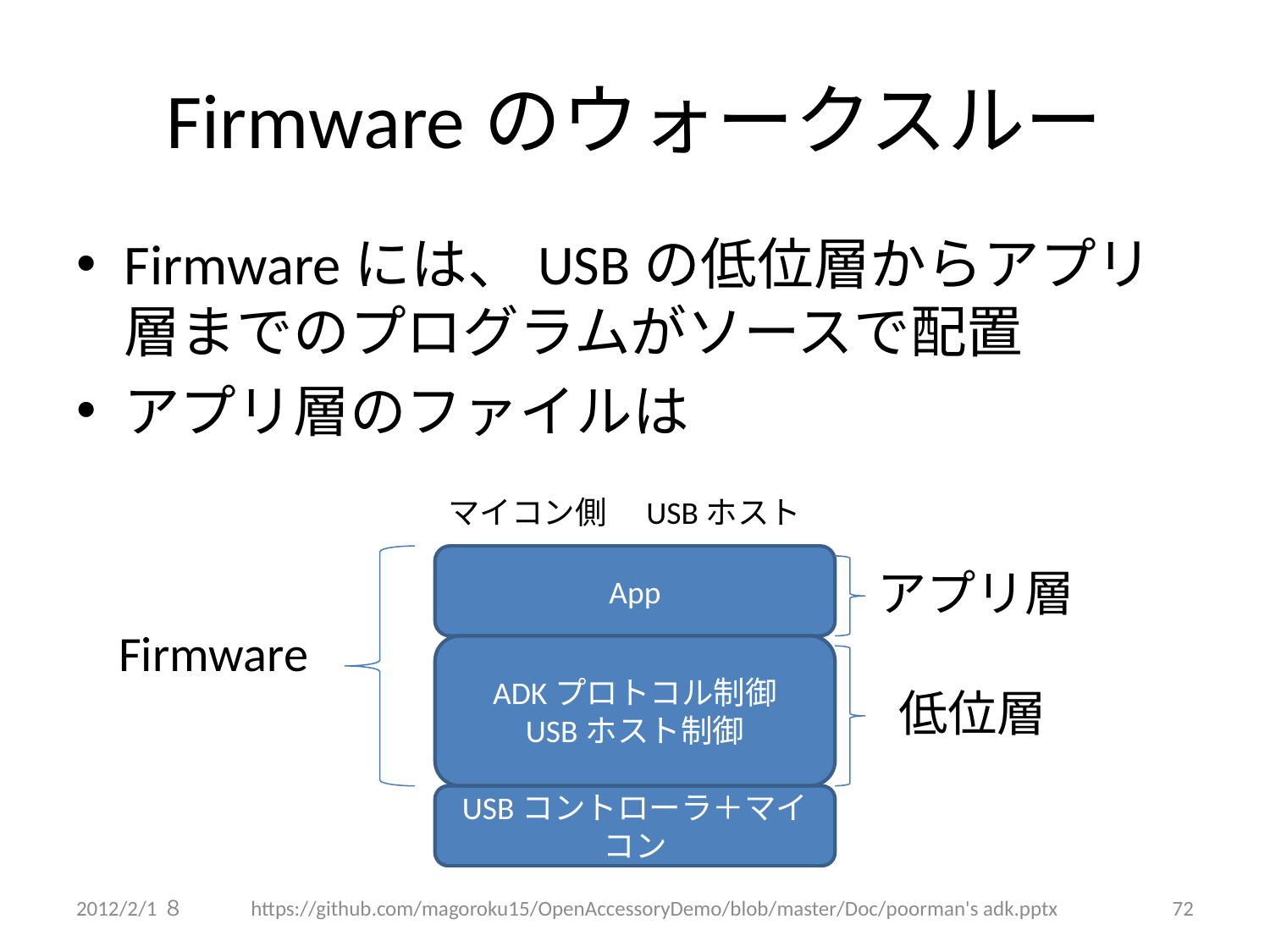

# Firmwareのウォークスルー
Firmwareには、USBの低位層からアプリ層までのプログラムがソースで配置
アプリ層のファイルは

マイコン側　USBホスト

App

アプリ層
Firmware
ADKプロトコル制御
USBホスト制御

低位層
USBコントローラ＋マイコン
2012/2/1８
https://github.com/magoroku15/OpenAccessoryDemo/blob/master/Doc/poorman's adk.pptx
72